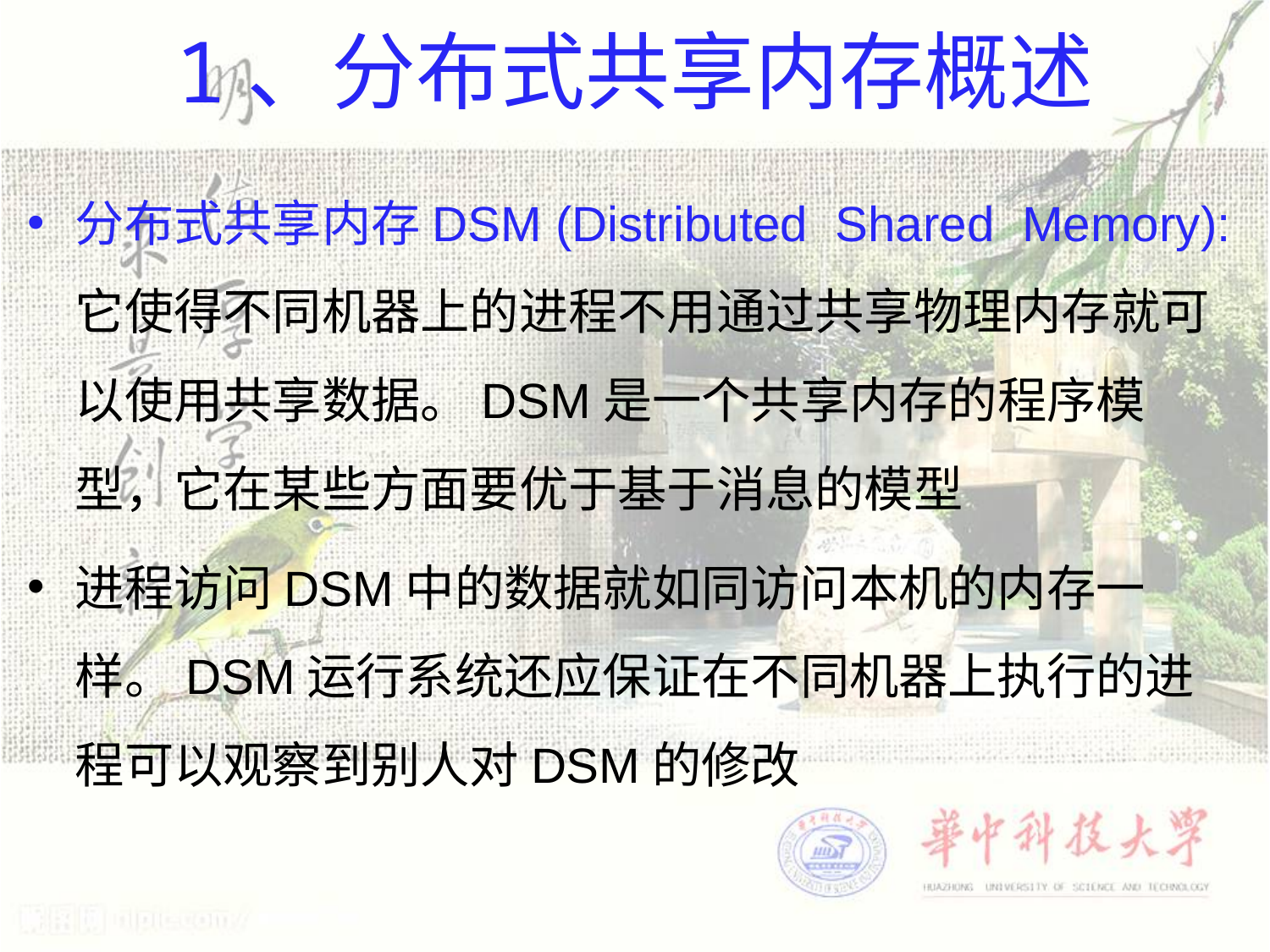

1、分布式共享内存概述
分布式共享内存DSM (Distributed  Shared  Memory):它使得不同机器上的进程不用通过共享物理内存就可以使用共享数据。DSM是一个共享内存的程序模型，它在某些方面要优于基于消息的模型
进程访问DSM中的数据就如同访问本机的内存一样。DSM运行系统还应保证在不同机器上执行的进程可以观察到别人对DSM的修改